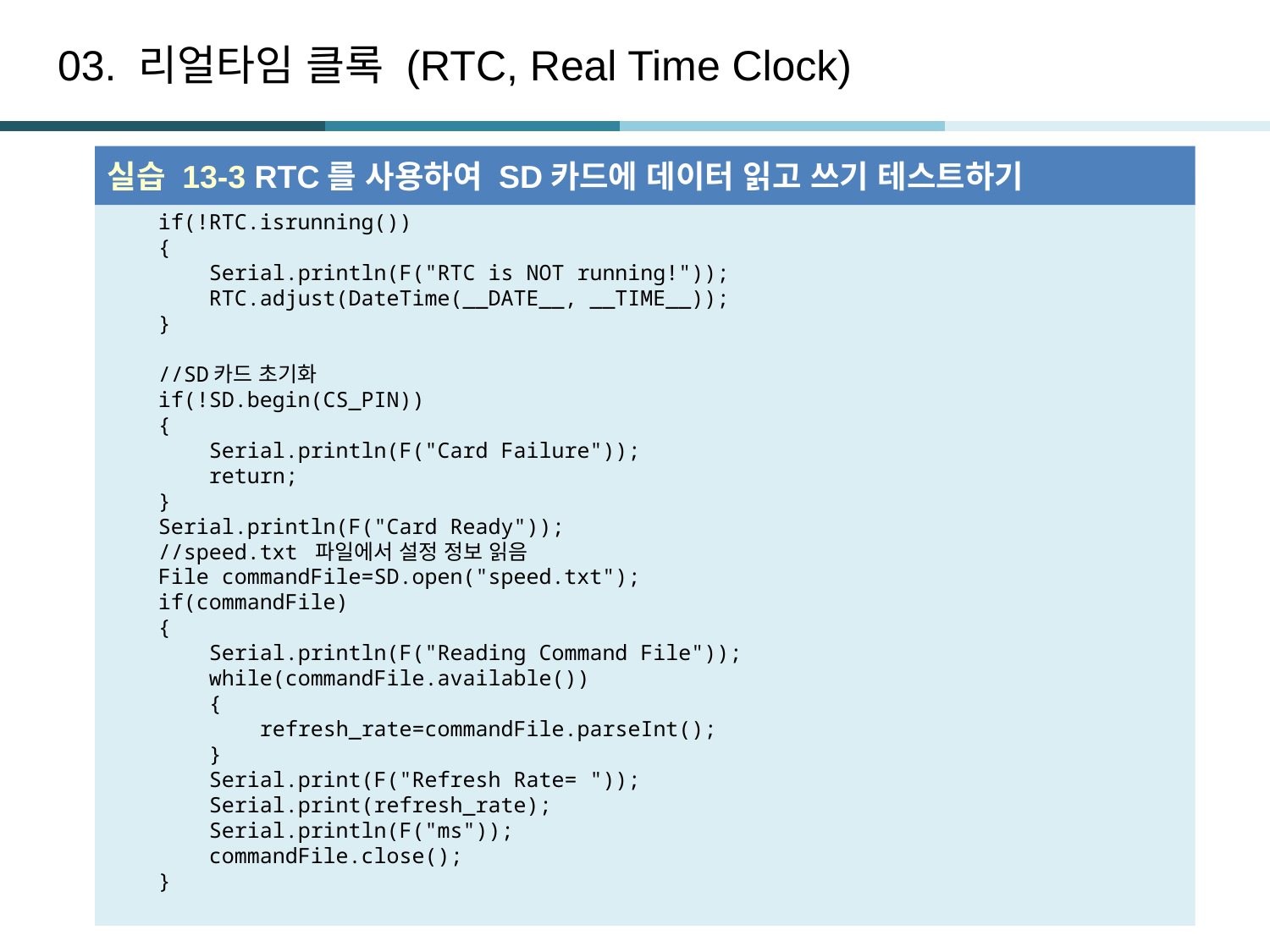

# 03. 리얼타임 클록 (RTC, Real Time Clock)
실습 13-3 RTC를 사용하여 SD카드에 데이터 읽고 쓰기 테스트하기
    if(!RTC.isrunning())
    {
        Serial.println(F("RTC is NOT running!"));
        RTC.adjust(DateTime(__DATE__, __TIME__));
    }

    //SD카드 초기화
    if(!SD.begin(CS_PIN))
    {
        Serial.println(F("Card Failure"));
        return;
    }
    Serial.println(F("Card Ready"));
    //speed.txt 파일에서 설정 정보 읽음
    File commandFile=SD.open("speed.txt");
    if(commandFile)
    {
        Serial.println(F("Reading Command File"));
        while(commandFile.available())
        {
            refresh_rate=commandFile.parseInt();
        }
        Serial.print(F("Refresh Rate= "));
        Serial.print(refresh_rate);
        Serial.println(F("ms"));
        commandFile.close();
    }